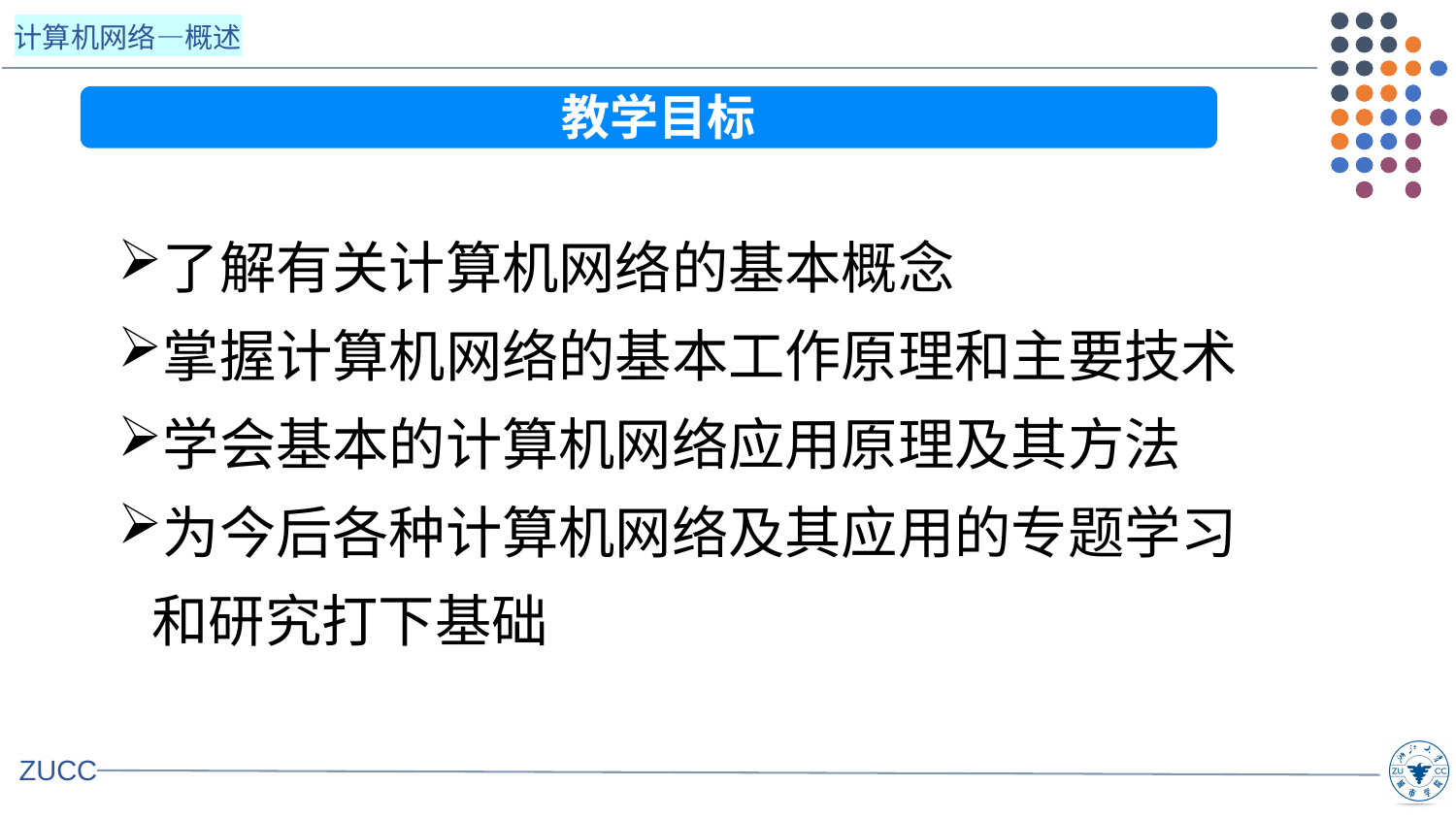

教学目标

了解有关计算机网络的基本概念
掌握计算机网络的基本工作原理和主要技术
学会基本的计算机网络应用原理及其方法
为今后各种计算机网络及其应用的专题学习和研究打下基础